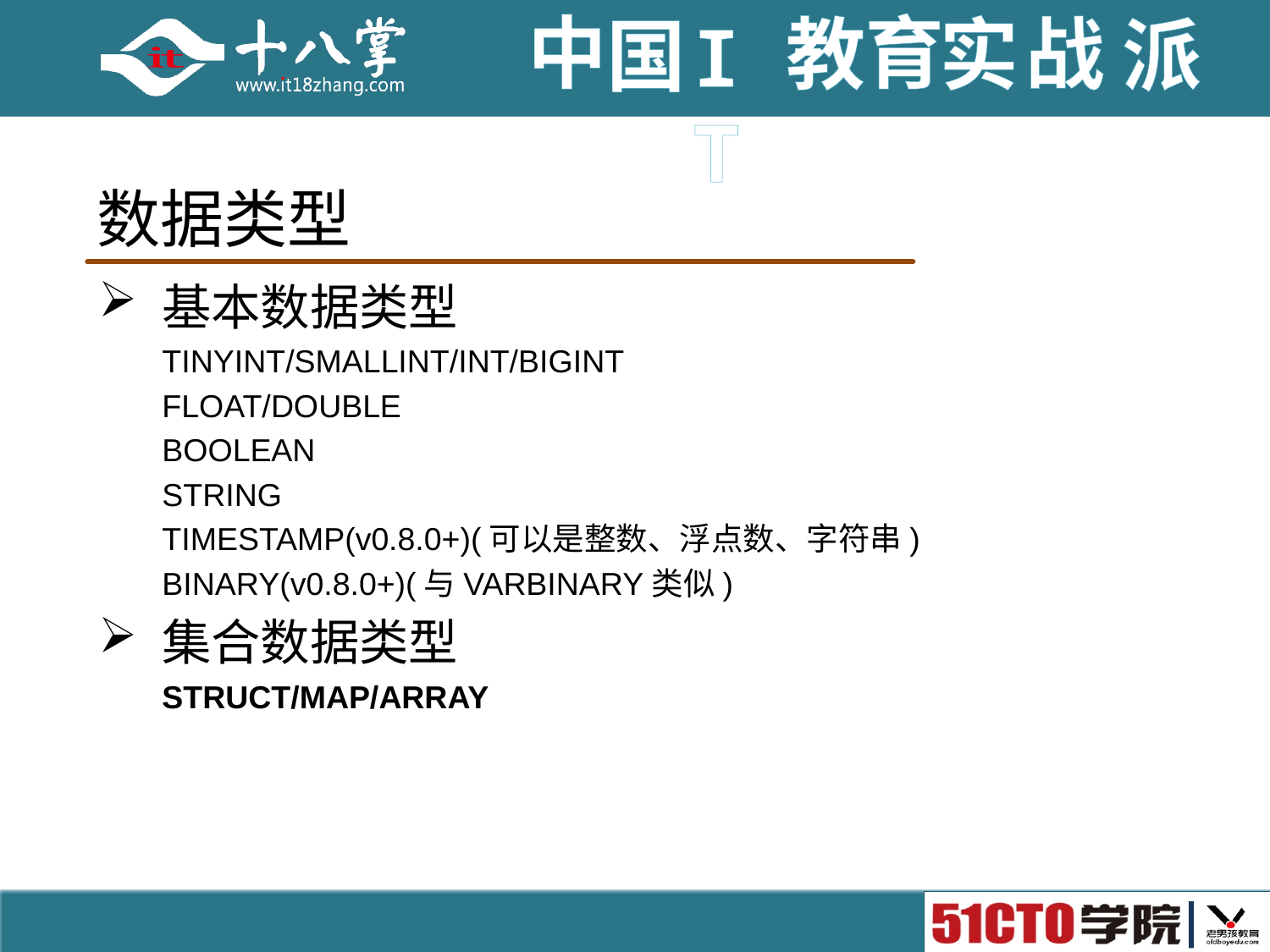

# 数据类型
基本数据类型
TINYINT/SMALLINT/INT/BIGINT
FLOAT/DOUBLE
BOOLEAN
STRING
TIMESTAMP(v0.8.0+)(可以是整数、浮点数、字符串)
BINARY(v0.8.0+)(与VARBINARY类似)
集合数据类型
STRUCT/MAP/ARRAY